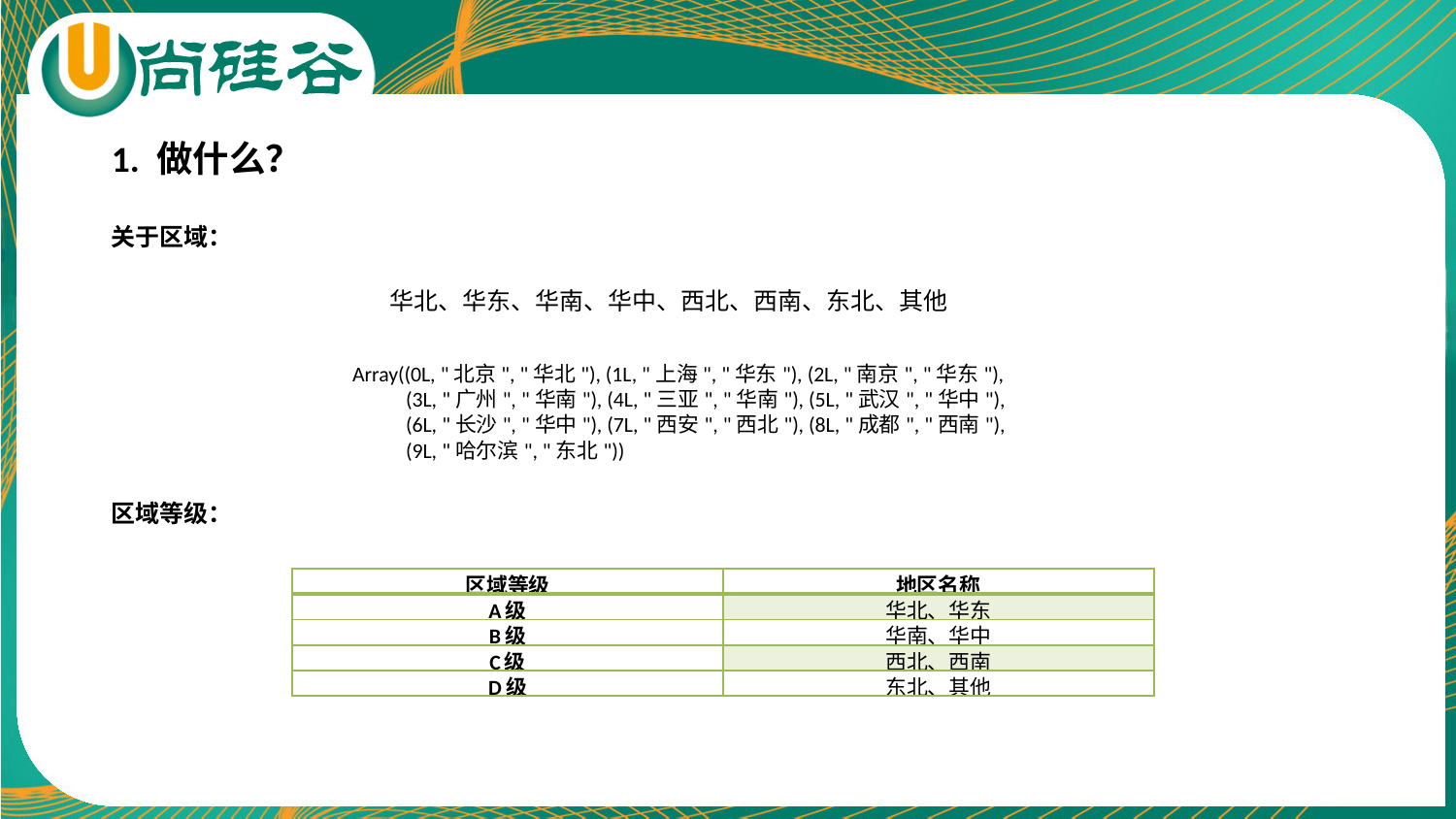

1. 做什么？
关于区域：
华北、华东、华南、华中、西北、西南、东北、其他
Array((0L, "北京", "华北"), (1L, "上海", "华东"), (2L, "南京", "华东"),
           (3L, "广州", "华南"), (4L, "三亚", "华南"), (5L, "武汉", "华中"),
           (6L, "长沙", "华中"), (7L, "西安", "西北"), (8L, "成都", "西南"),
           (9L, "哈尔滨", "东北"))
区域等级：
| 区域等级 | 地区名称 |
| --- | --- |
| A级 | 华北、华东 |
| B级 | 华南、华中 |
| C级 | 西北、西南 |
| D级 | 东北、其他 |